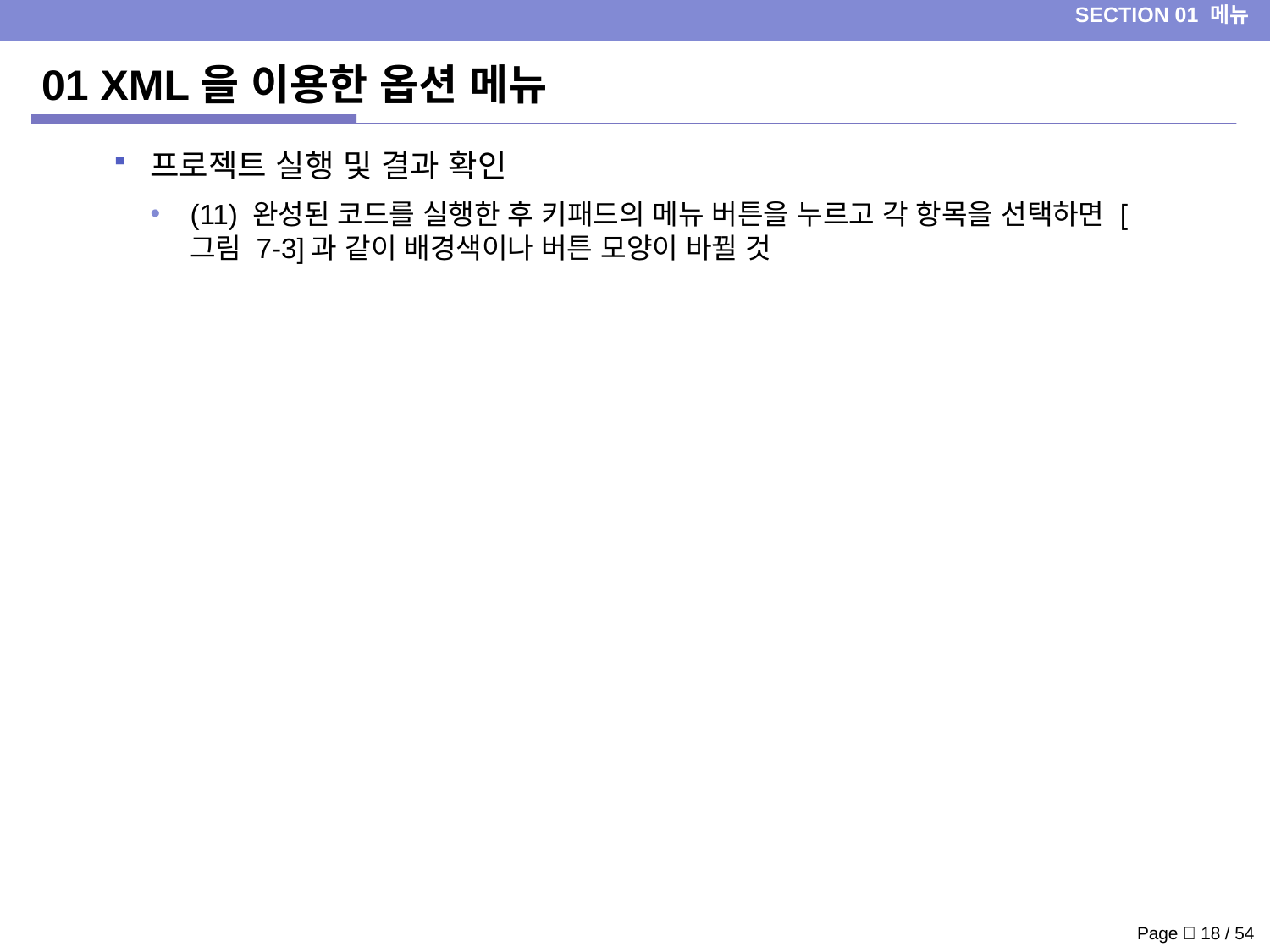

SECTION 01 메뉴
# 01 XML을 이용한 옵션 메뉴
프로젝트 실행 및 결과 확인
(11) 완성된 코드를 실행한 후 키패드의 메뉴 버튼을 누르고 각 항목을 선택하면 [그림 7-3]과 같이 배경색이나 버튼 모양이 바뀔 것